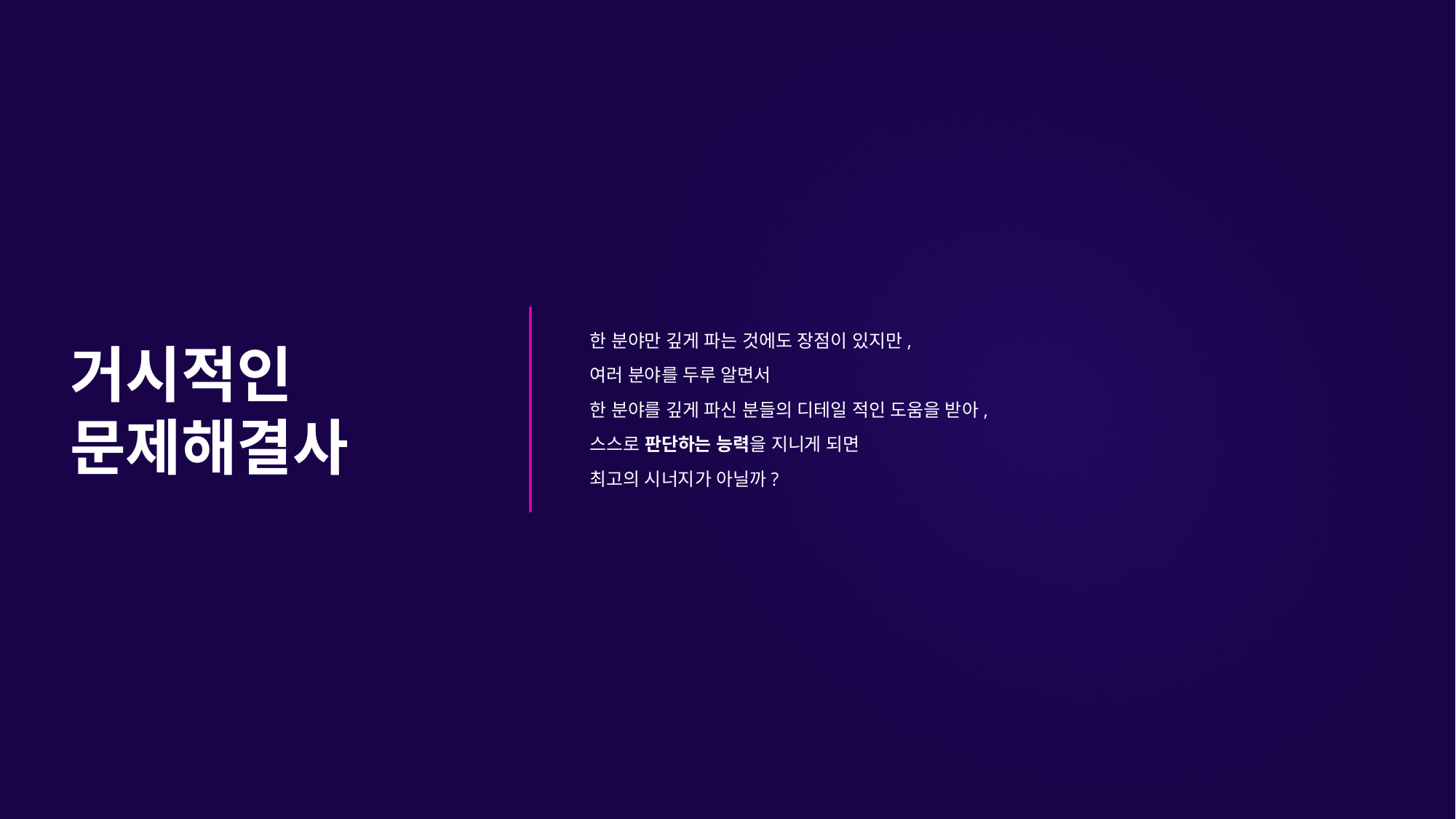

한 분야만 깊게 파는 것에도 장점이 있지만,
여러 분야를 두루 알면서
한 분야를 깊게 파신 분들의 디테일 적인 도움을 받아,
스스로 판단하는 능력을 지니게 되면
최고의 시너지가 아닐까?
# 거시적인 문제해결사